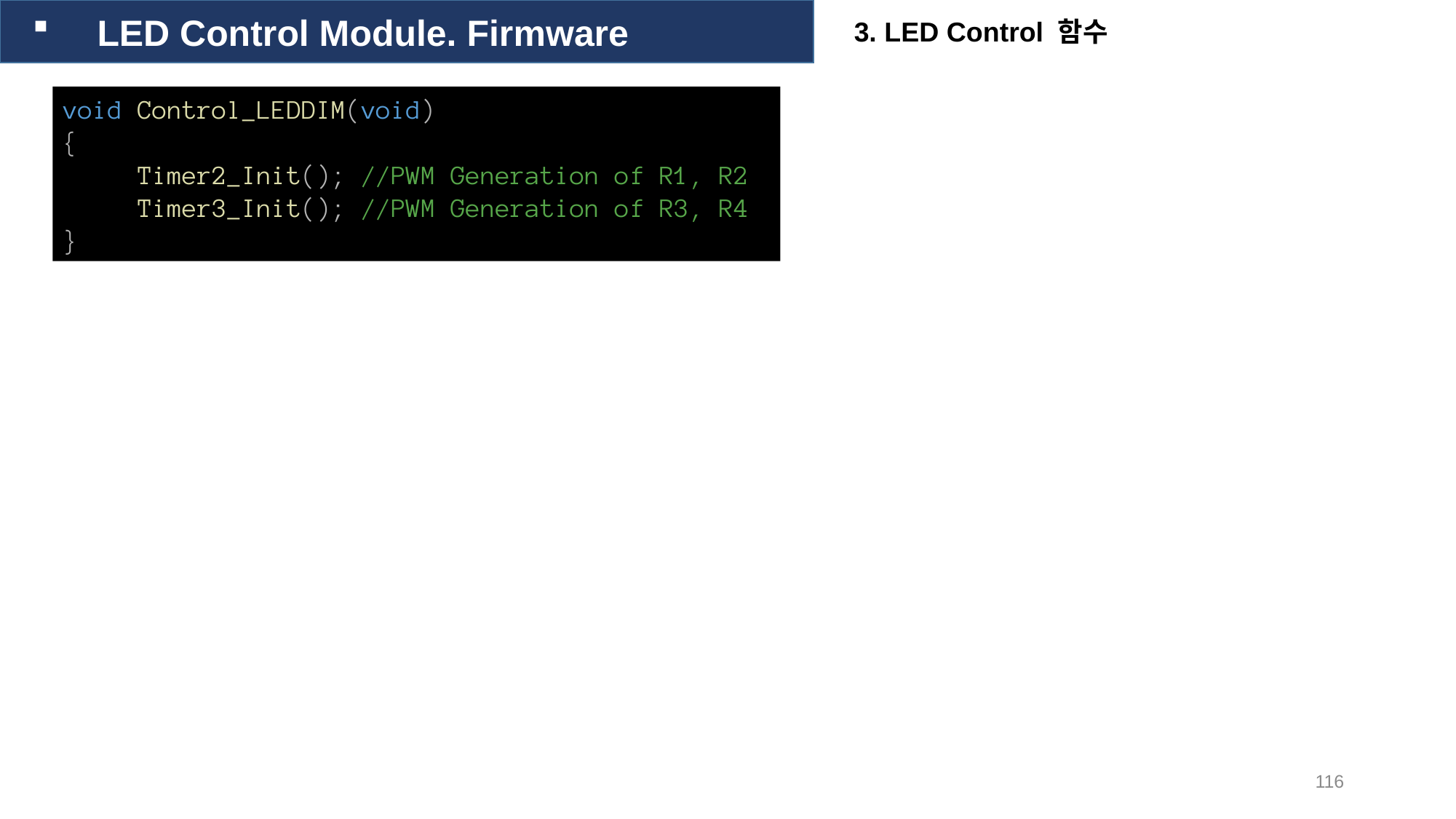

LED Control Module. Firmware
3. LED Control 함수
void Control_LEDDIM(void)
{
     Timer2_Init(); //PWM Generation of R1, R2
     Timer3_Init(); //PWM Generation of R3, R4
}
116